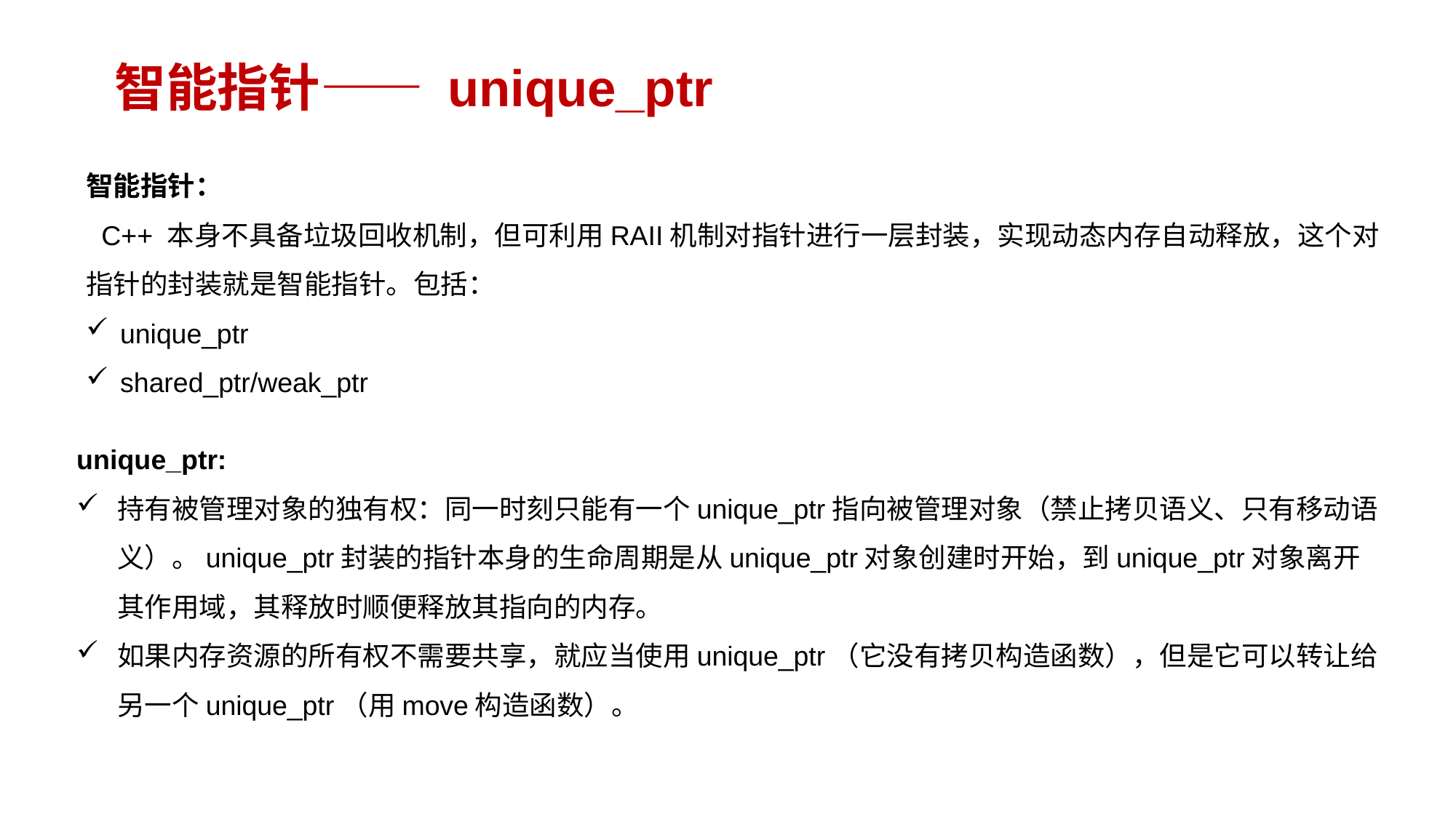

# 智能指针—— unique_ptr
智能指针：
  C++ 本身不具备垃圾回收机制，但可利用RAII机制对指针进行一层封装，实现动态内存自动释放，这个对指针的封装就是智能指针。包括：
unique_ptr
shared_ptr/weak_ptr
unique_ptr:
持有被管理对象的独有权：同一时刻只能有一个unique_ptr指向被管理对象（禁止拷贝语义、只有移动语义）。unique_ptr封装的指针本身的生命周期是从unique_ptr对象创建时开始，到unique_ptr对象离开其作用域，其释放时顺便释放其指向的内存。
如果内存资源的所有权不需要共享，就应当使用unique_ptr（它没有拷贝构造函数），但是它可以转让给另一个unique_ptr（用move构造函数）。